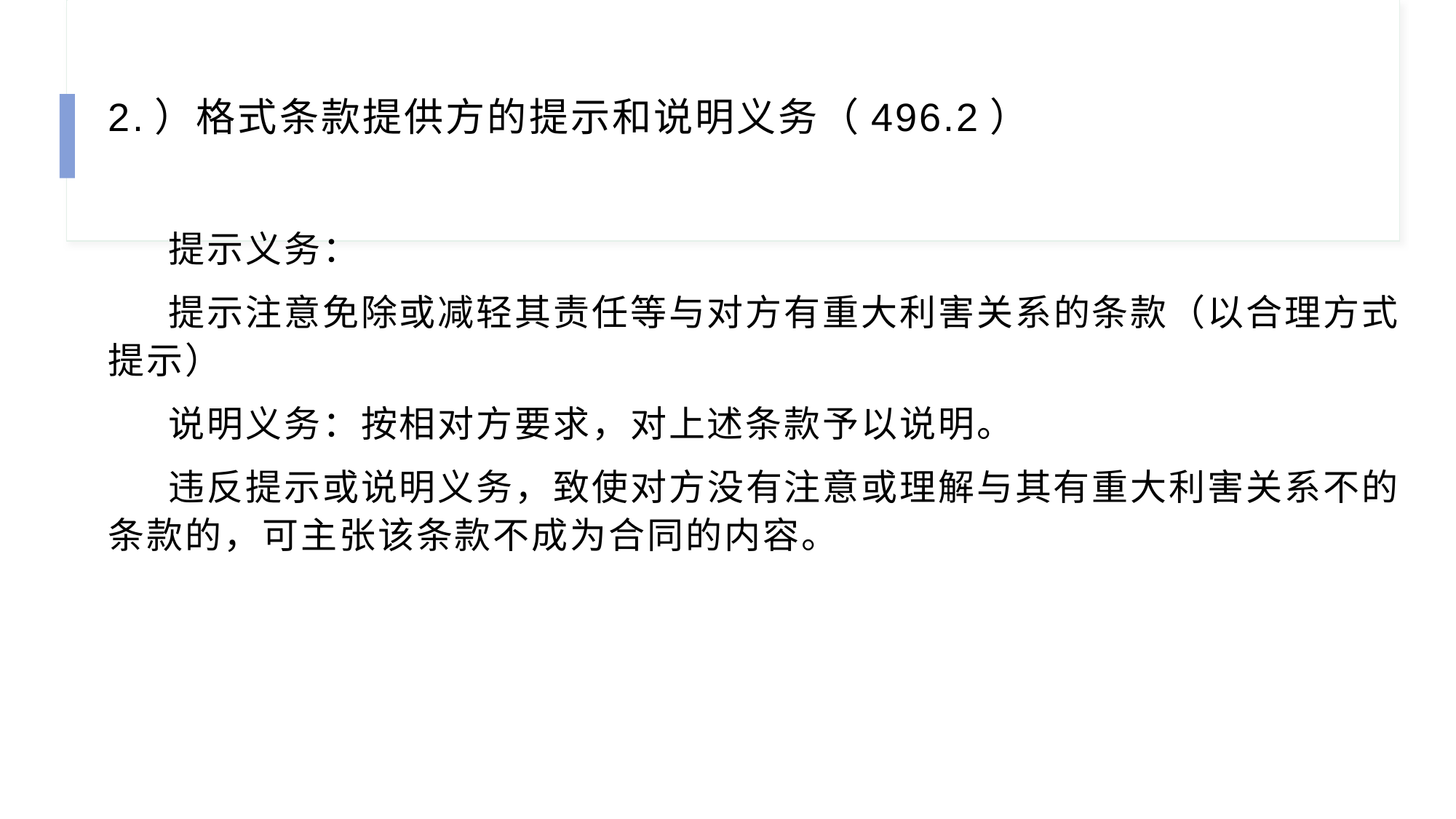

2.）格式条款提供方的提示和说明义务（496.2）

     提示义务：
     提示注意免除或减轻其责任等与对方有重大利害关系的条款（以合理方式提示）
     说明义务：按相对方要求，对上述条款予以说明。
     违反提示或说明义务，致使对方没有注意或理解与其有重大利害关系不的条款的，可主张该条款不成为合同的内容。